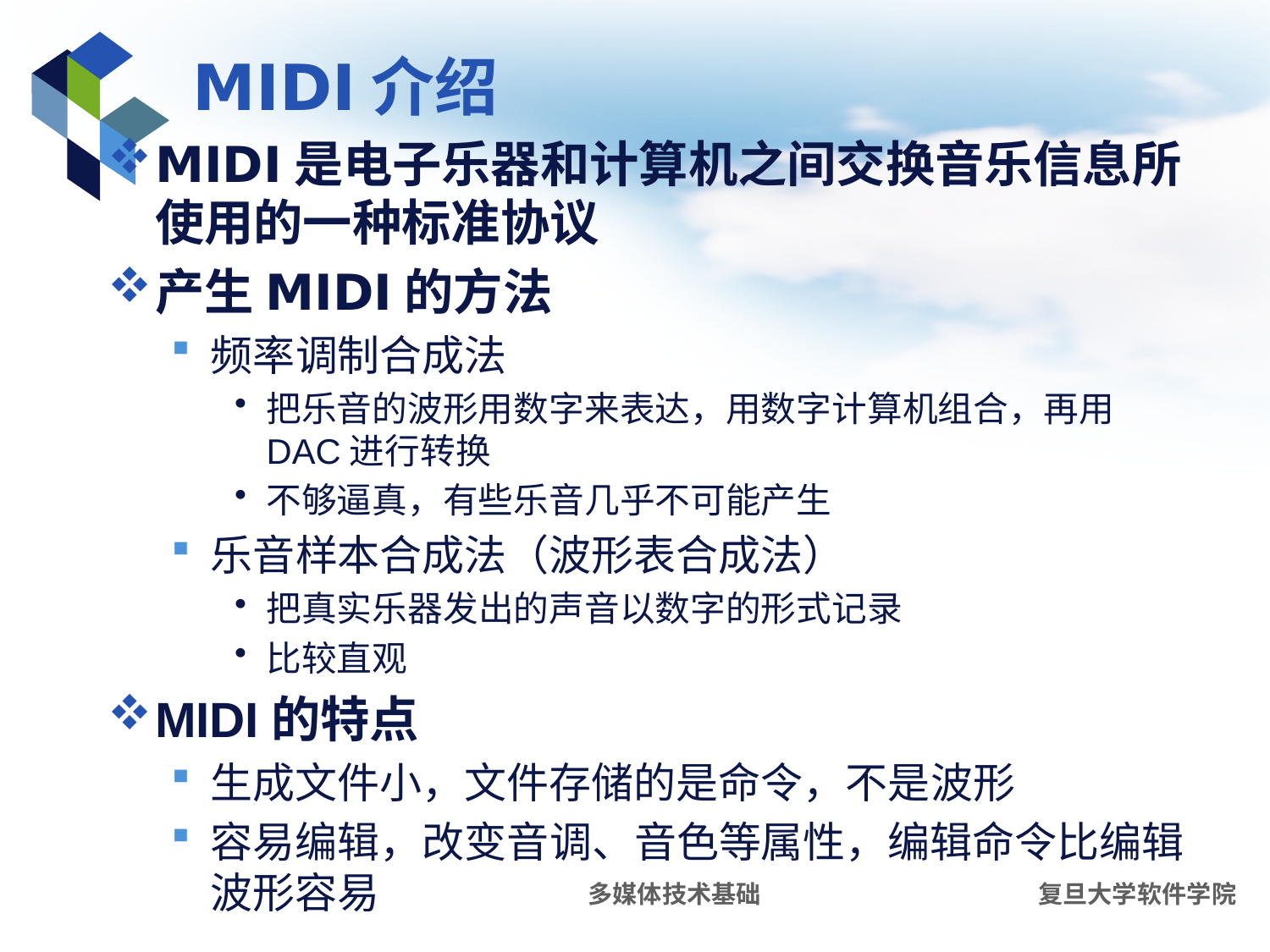

# MIDI介绍
MIDI是电子乐器和计算机之间交换音乐信息所使用的一种标准协议
产生MIDI的方法
频率调制合成法
把乐音的波形用数字来表达，用数字计算机组合，再用DAC进行转换
不够逼真，有些乐音几乎不可能产生
乐音样本合成法（波形表合成法）
把真实乐器发出的声音以数字的形式记录
比较直观
MIDI的特点
生成文件小，文件存储的是命令，不是波形
容易编辑，改变音调、音色等属性，编辑命令比编辑波形容易
多媒体技术基础